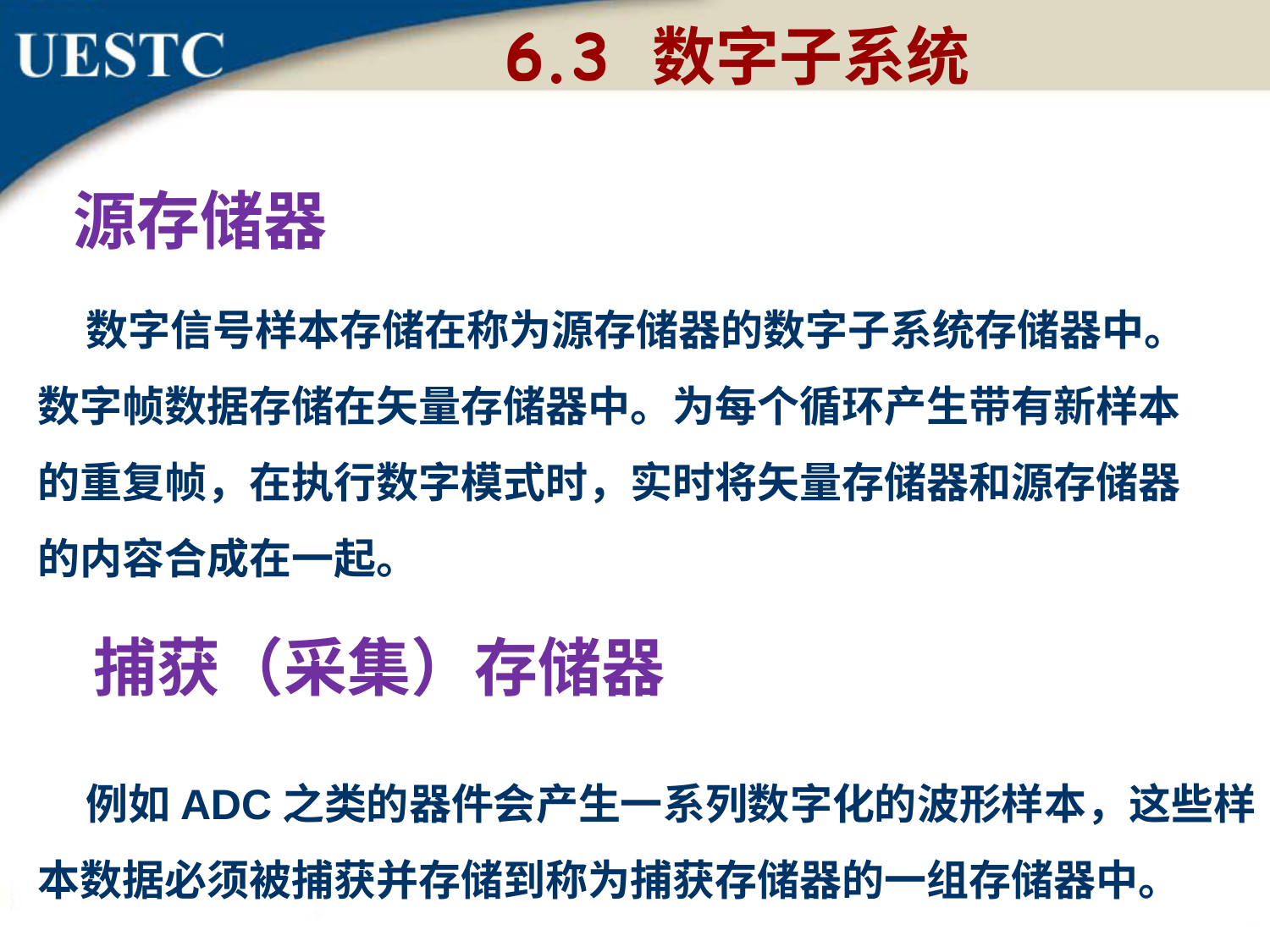

6.3 数字子系统
源存储器
    数字信号样本存储在称为源存储器的数字子系统存储器中。 数字帧数据存储在矢量存储器中。为每个循环产生带有新样本的重复帧，在执行数字模式时，实时将矢量存储器和源存储器的内容合成在一起。
捕获（采集）存储器
    例如ADC之类的器件会产生一系列数字化的波形样本，这些样本数据必须被捕获并存储到称为捕获存储器的一组存储器中。